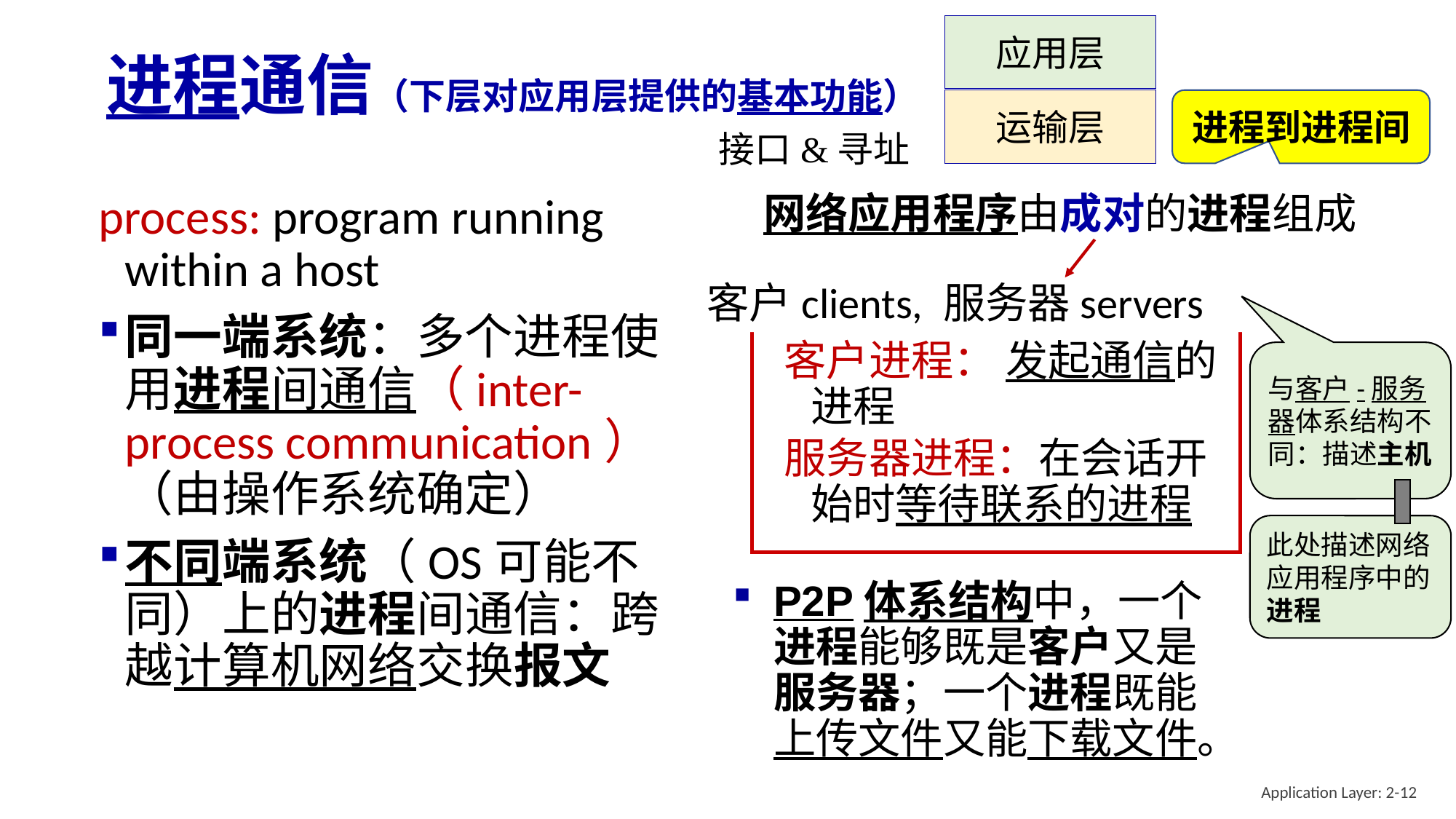

应用层
运输层
进程到进程间
# 进程通信（下层对应用层提供的基本功能）
接口&寻址
网络应用程序由成对的进程组成
process: program running within a host
同一端系统：多个进程使用进程间通信（inter-process communication） （由操作系统确定）
不同端系统（OS可能不同）上的进程间通信：跨越计算机网络交换报文

客户clients, 服务器servers

客户进程： 发起通信的进程
服务器进程：在会话开始时等待联系的进程

与客户-服务器体系结构不同：描述主机

此处描述网络应用程序中的进程
P2P体系结构中，一个进程能够既是客户又是服务器；一个进程既能上传文件又能下载文件。
Application Layer: 2-12